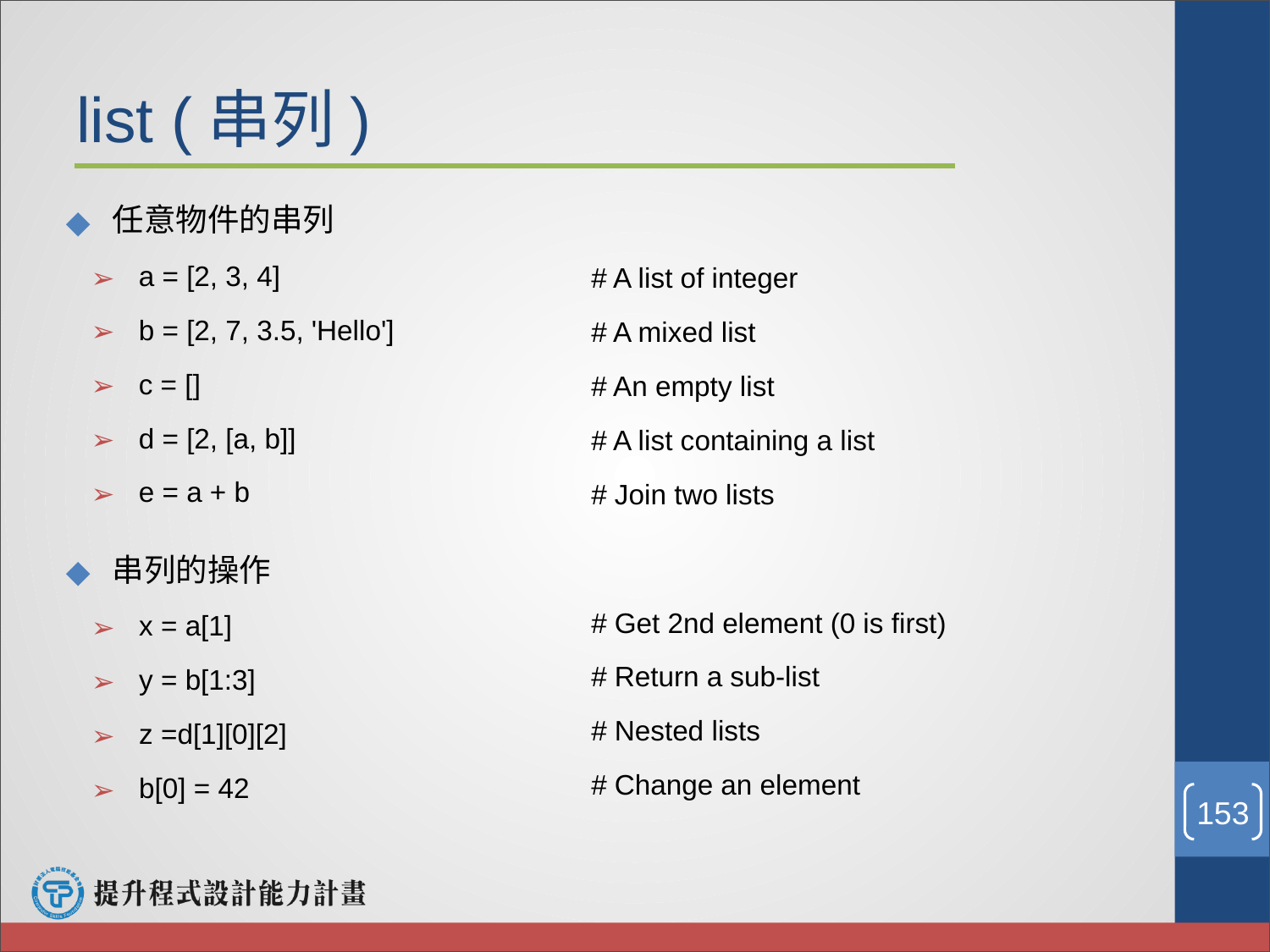

list (串列)
 任意物件的串列
a = [2, 3, 4]
b = [2, 7, 3.5, 'Hello']
c = []
d = [2, [a, b]]
e = a + b
# A list of integer
# A mixed list
# An empty list
# A list containing a list
# Join two lists
 串列的操作
x = a[1]
y = b[1:3]
z =d[1][0][2]
b[0] = 42

# Get 2nd element (0 is first)
# Return a sub-list
# Nested lists
# Change an element
153